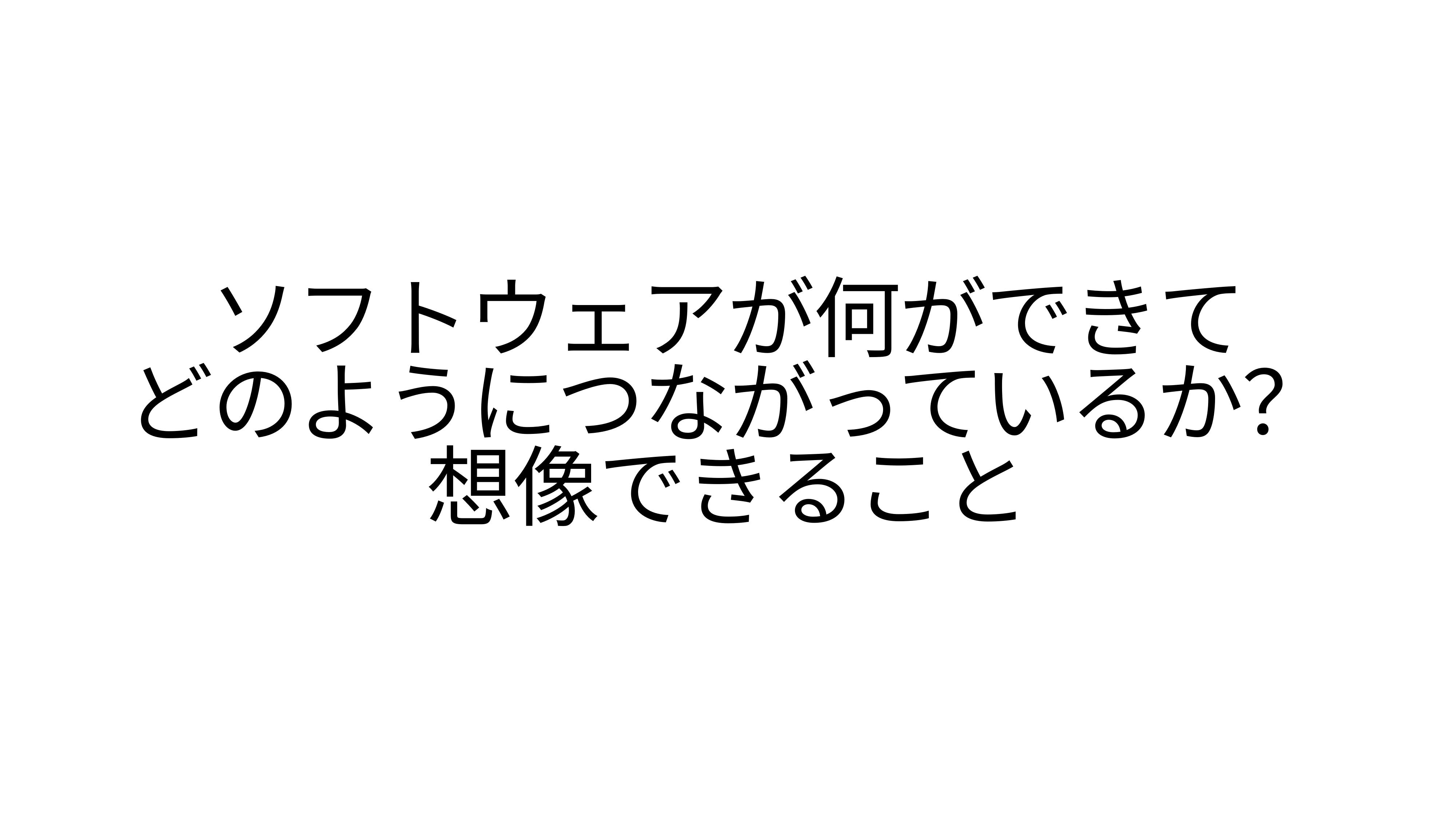

# ソフトウェアが何ができて
どのようにつながっているか？
想像できること